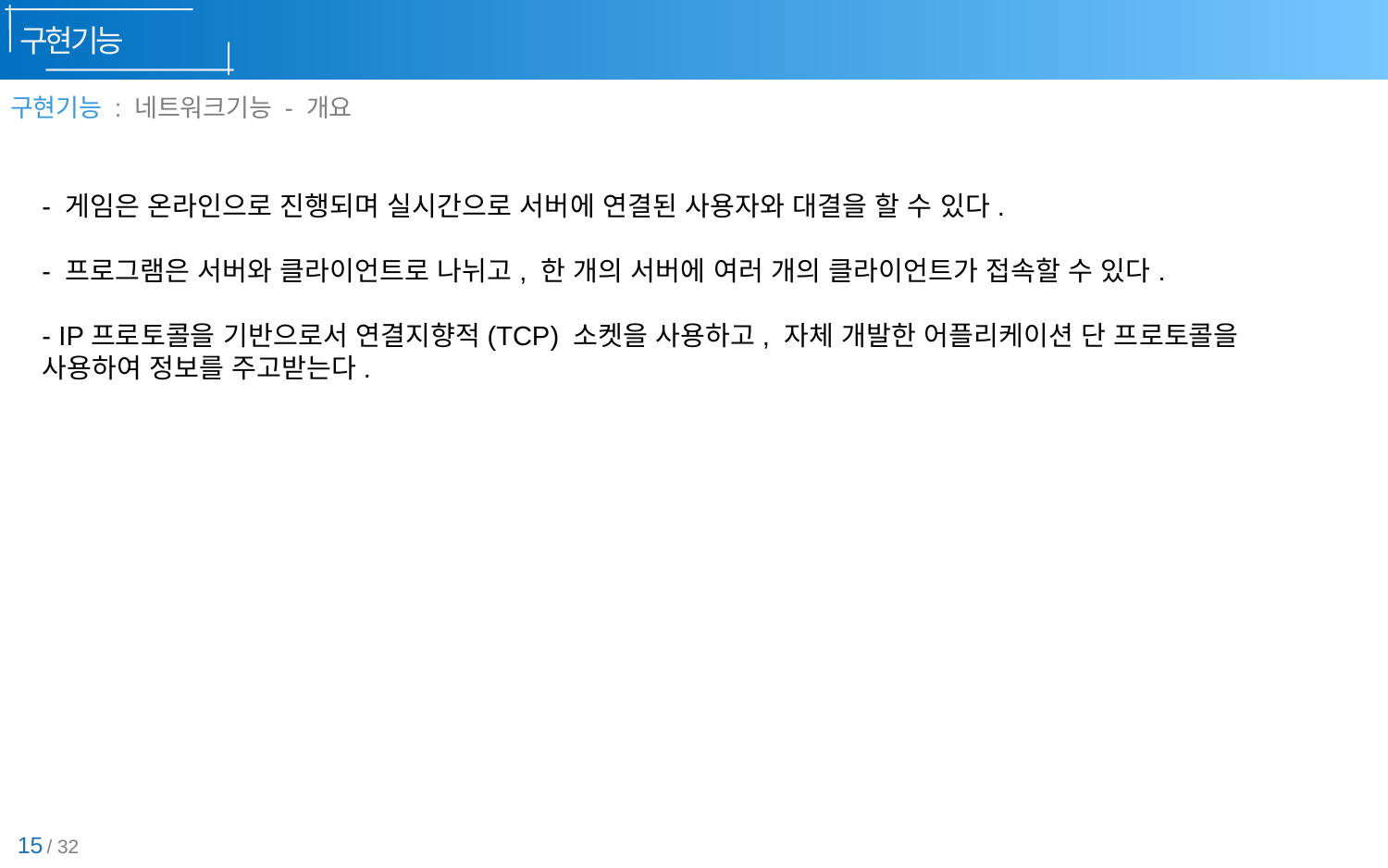

구현기능
구현기능 : 네트워크기능 - 개요
- 게임은 온라인으로 진행되며 실시간으로 서버에 연결된 사용자와 대결을 할 수 있다.

- 프로그램은 서버와 클라이언트로 나뉘고, 한 개의 서버에 여러 개의 클라이언트가 접속할 수 있다.

- IP프로토콜을 기반으로서 연결지향적(TCP) 소켓을 사용하고, 자체 개발한 어플리케이션 단 프로토콜을 사용하여 정보를 주고받는다.

15